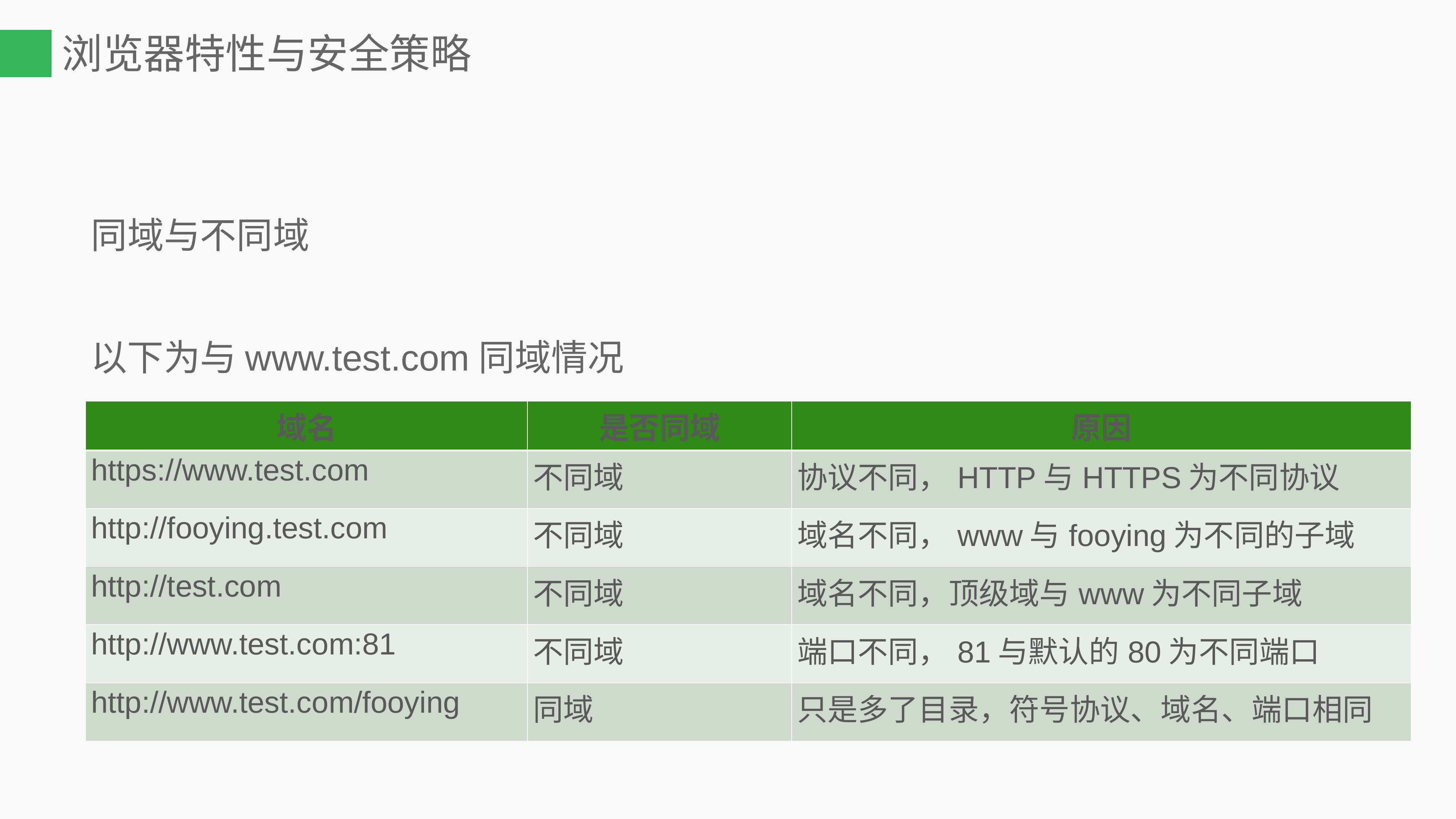

# 浏览器特性与安全策略
同域与不同域

以下为与www.test.com同域情况

| 域名 | 是否同域 | 原因 |
| --- | --- | --- |
| https://www.test.com | 不同域 | 协议不同，HTTP与HTTPS为不同协议 |
| http://fooying.test.com | 不同域 | 域名不同，www与fooying为不同的子域 |
| http://test.com | 不同域 | 域名不同，顶级域与www为不同子域 |
| http://www.test.com:81 | 不同域 | 端口不同，81与默认的80为不同端口 |
| http://www.test.com/fooying | 同域 | 只是多了目录，符号协议、域名、端口相同 |